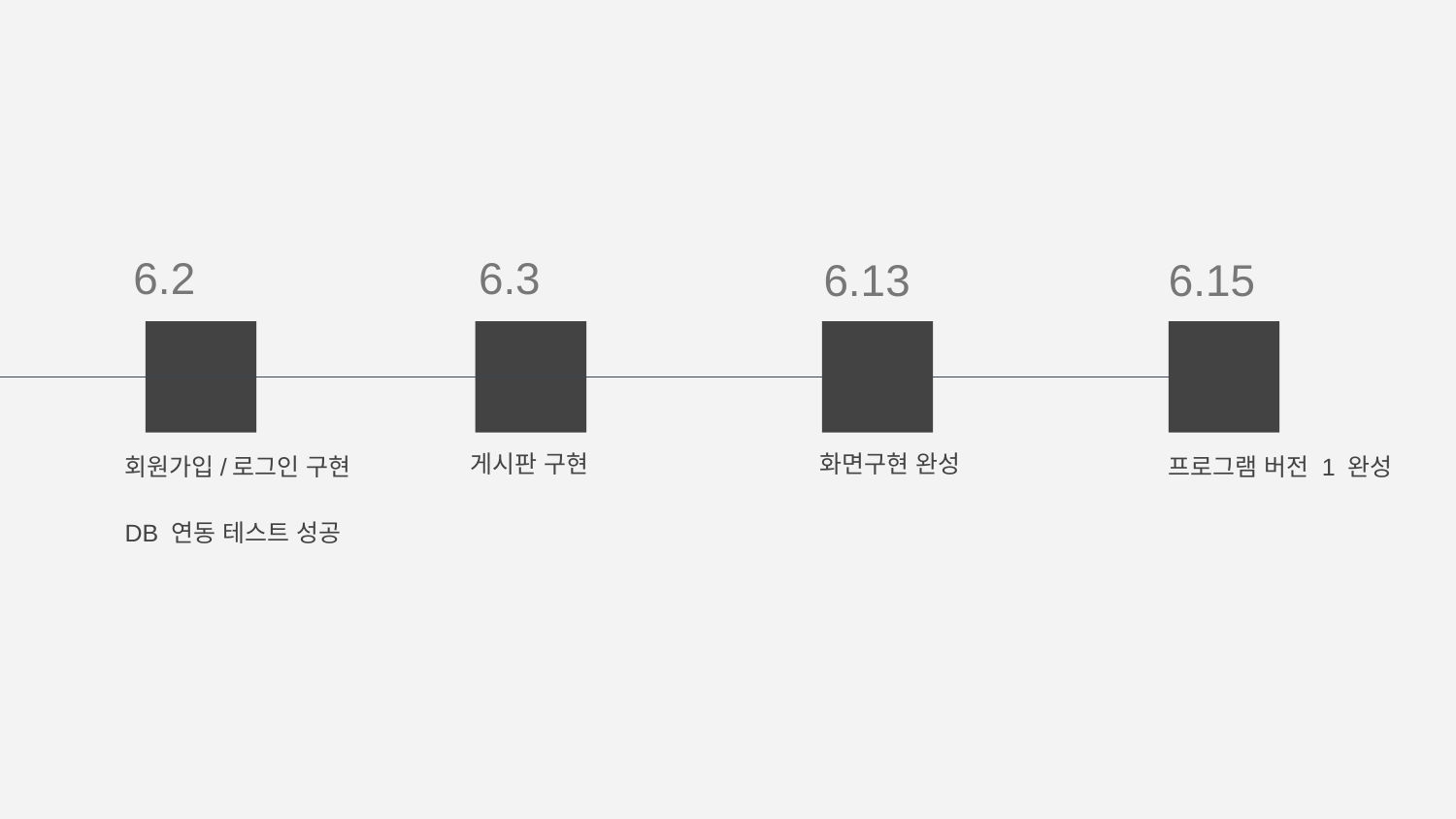

6.3
6.2
6.13
6.15

Venus
게시판 구현
화면구현 완성
프로그램 버전 1 완성
회원가입/로그인 구현
DB 연동 테스트 성공